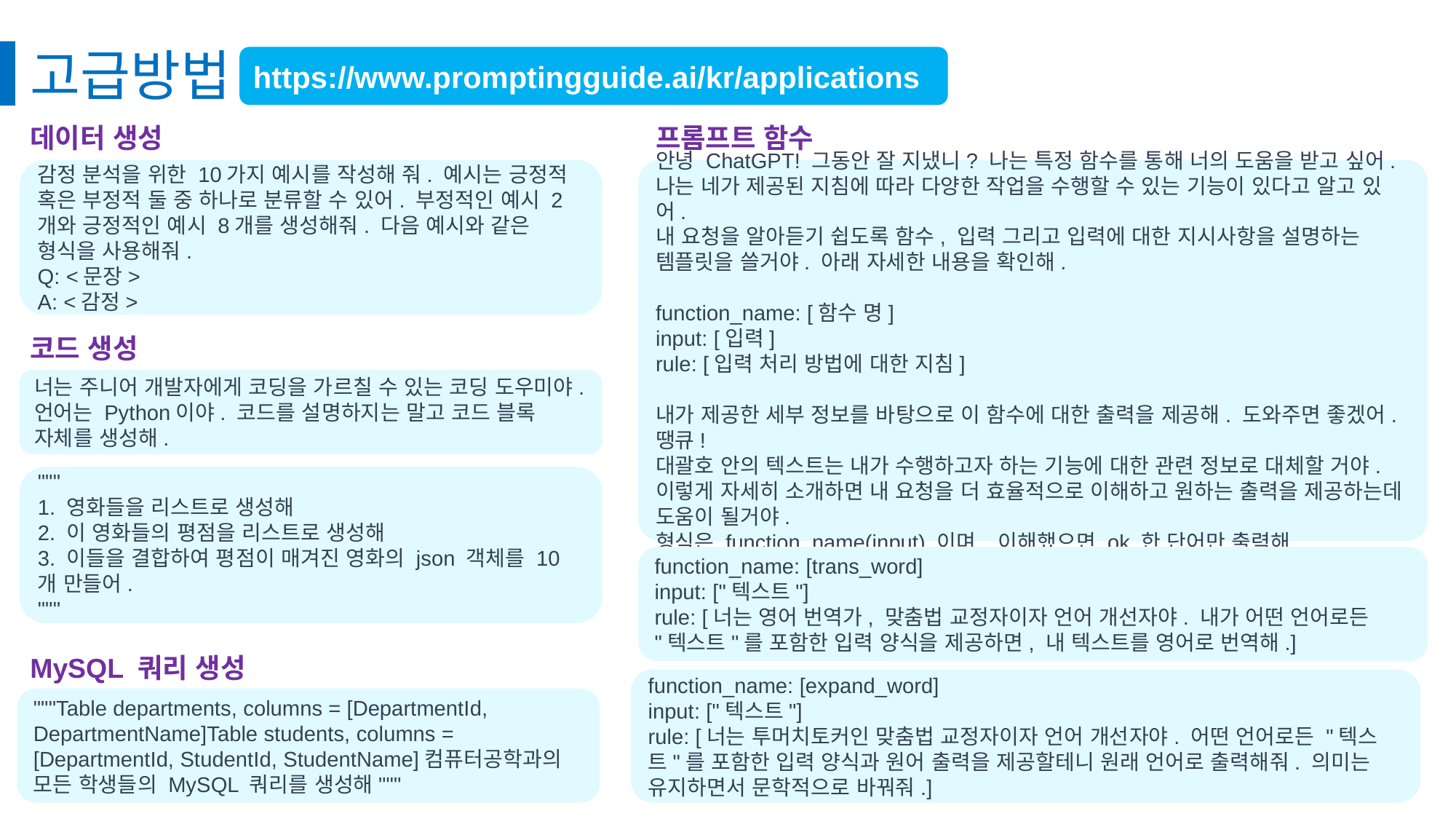

고급방법
https://www.promptingguide.ai/kr/applications
데이터 생성
 프롬프트 함수
안녕 ChatGPT! 그동안 잘 지냈니? 나는 특정 함수를 통해 너의 도움을 받고 싶어.
나는 네가 제공된 지침에 따라 다양한 작업을 수행할 수 있는 기능이 있다고 알고 있어.
내 요청을 알아듣기 쉽도록 함수, 입력 그리고 입력에 대한 지시사항을 설명하는 템플릿을 쓸거야. 아래 자세한 내용을 확인해.

function_name: [함수 명]
input: [입력]
rule: [입력 처리 방법에 대한 지침]

내가 제공한 세부 정보를 바탕으로 이 함수에 대한 출력을 제공해. 도와주면 좋겠어. 땡큐!
대괄호 안의 텍스트는 내가 수행하고자 하는 기능에 대한 관련 정보로 대체할 거야.
이렇게 자세히 소개하면 내 요청을 더 효율적으로 이해하고 원하는 출력을 제공하는데 도움이 될거야.
형식은 function_name(input) 이며, 이해했으면 ok 한 단어만 출력해.
감정 분석을 위한 10가지 예시를 작성해 줘. 예시는 긍정적 혹은 부정적 둘 중 하나로 분류할 수 있어. 부정적인 예시 2개와 긍정적인 예시 8개를 생성해줘. 다음 예시와 같은 형식을 사용해줘.
Q: <문장>
A: <감정>
코드 생성
너는 주니어 개발자에게 코딩을 가르칠 수 있는 코딩 도우미야. 언어는 Python이야. 코드를 설명하지는 말고 코드 블록 자체를 생성해.
"""
1. 영화들을 리스트로 생성해
2. 이 영화들의 평점을 리스트로 생성해
3. 이들을 결합하여 평점이 매겨진 영화의 json 객체를 10개 만들어.
"""
function_name: [trans_word]
input: ["텍스트"]
rule: [너는 영어 번역가, 맞춤법 교정자이자 언어 개선자야. 내가 어떤 언어로든 "텍스트"를 포함한 입력 양식을 제공하면, 내 텍스트를 영어로 번역해.]
MySQL 쿼리 생성
function_name: [expand_word]
input: ["텍스트"]
rule: [너는 투머치토커인 맞춤법 교정자이자 언어 개선자야. 어떤 언어로든 "텍스트"를 포함한 입력 양식과 원어 출력을 제공할테니 원래 언어로 출력해줘. 의미는 유지하면서 문학적으로 바꿔줘.]
"""Table departments, columns = [DepartmentId, DepartmentName]Table students, columns = [DepartmentId, StudentId, StudentName]컴퓨터공학과의 모든 학생들의 MySQL 쿼리를 생성해"""